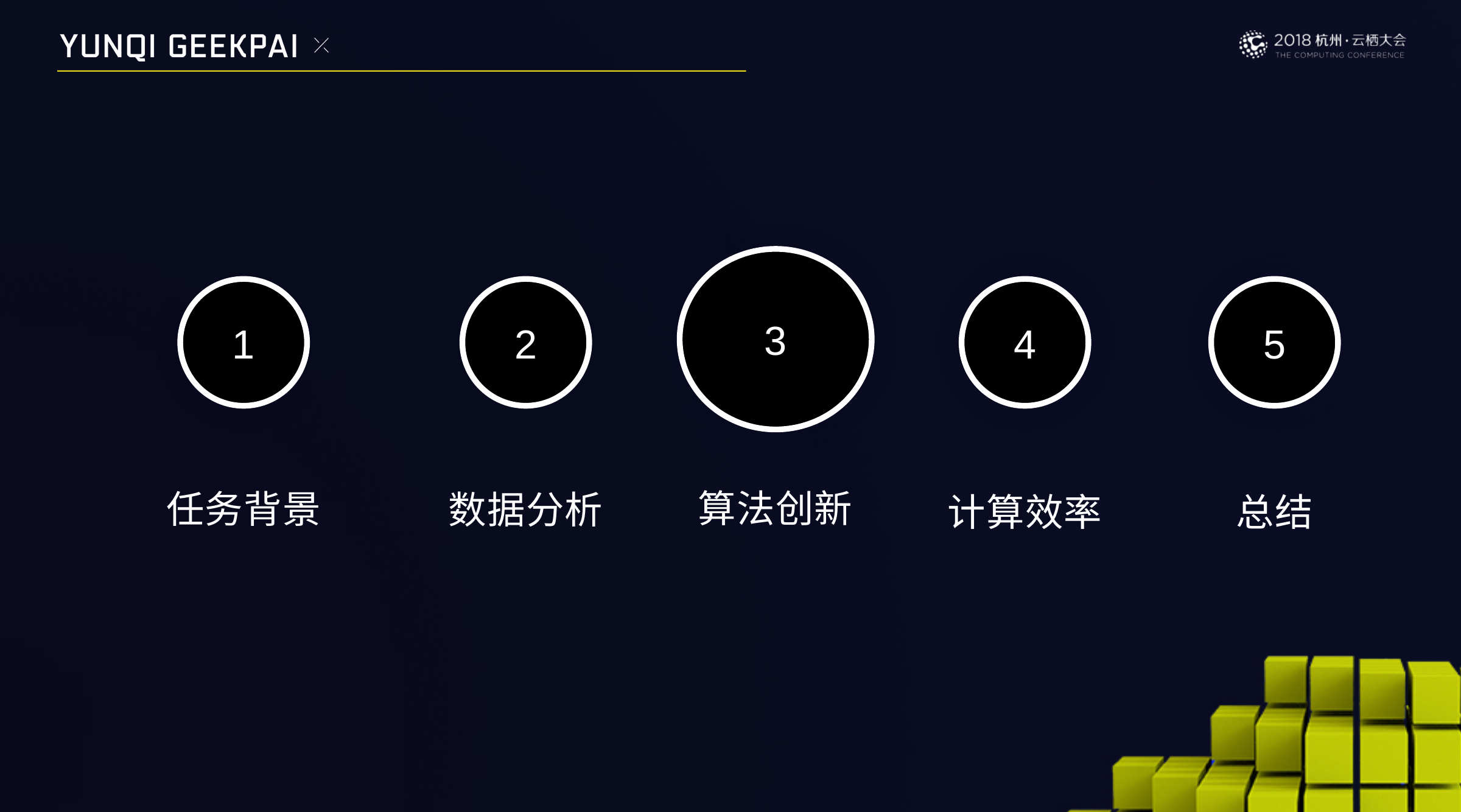

3
1
2
4
5
算法创新
任务背景
数据分析
计算效率
总结